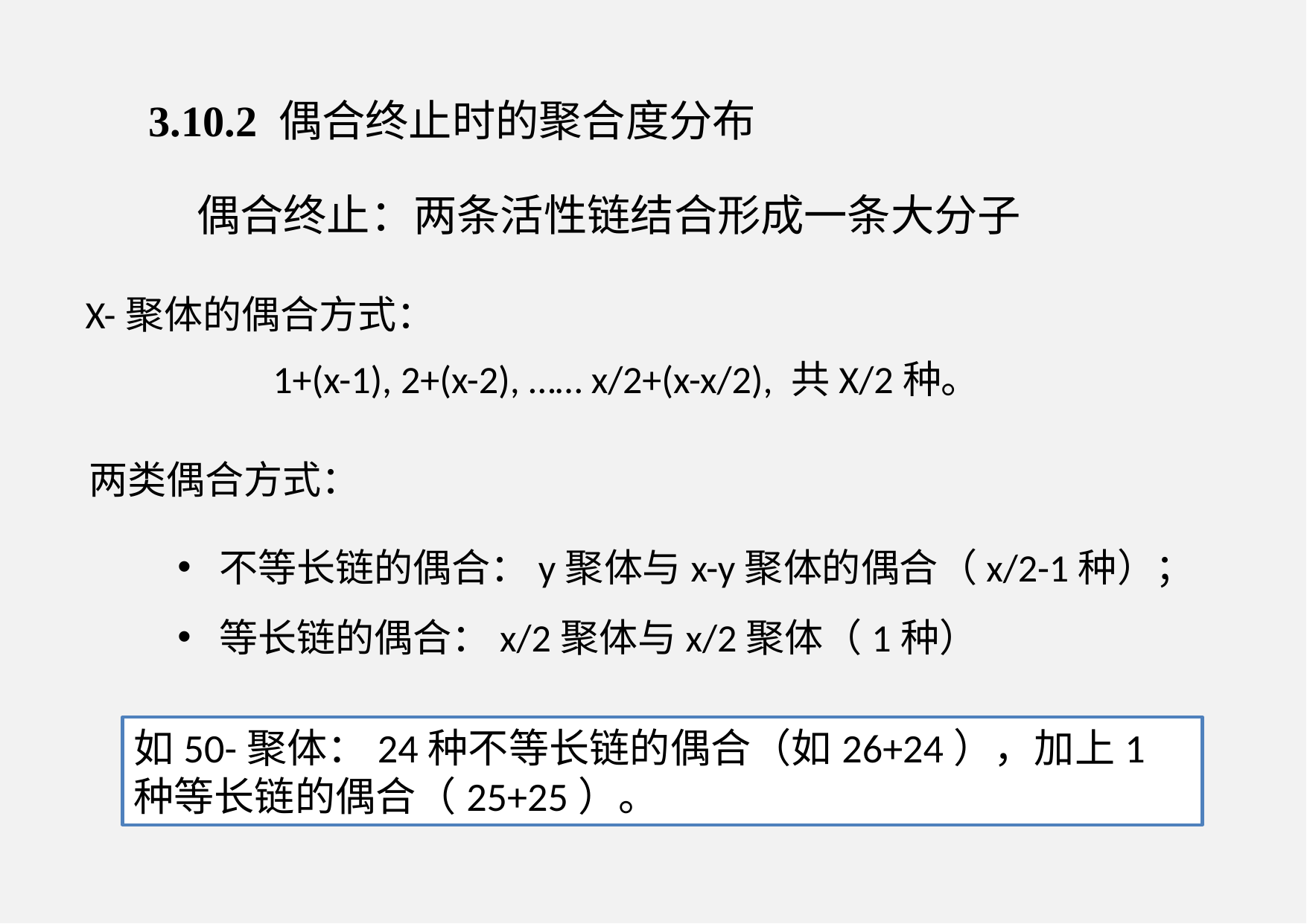

3.10.2 偶合终止时的聚合度分布

	偶合终止：两条活性链结合形成一条大分子
X-聚体的偶合方式：
1+(x-1), 2+(x-2), …… x/2+(x-x/2), 共X/2种。
两类偶合方式：
不等长链的偶合：y聚体与x-y聚体的偶合（x/2-1种）；
等长链的偶合：x/2聚体与x/2聚体（1种）
如50-聚体：24种不等长链的偶合（如26+24），加上1种等长链的偶合（25+25）。